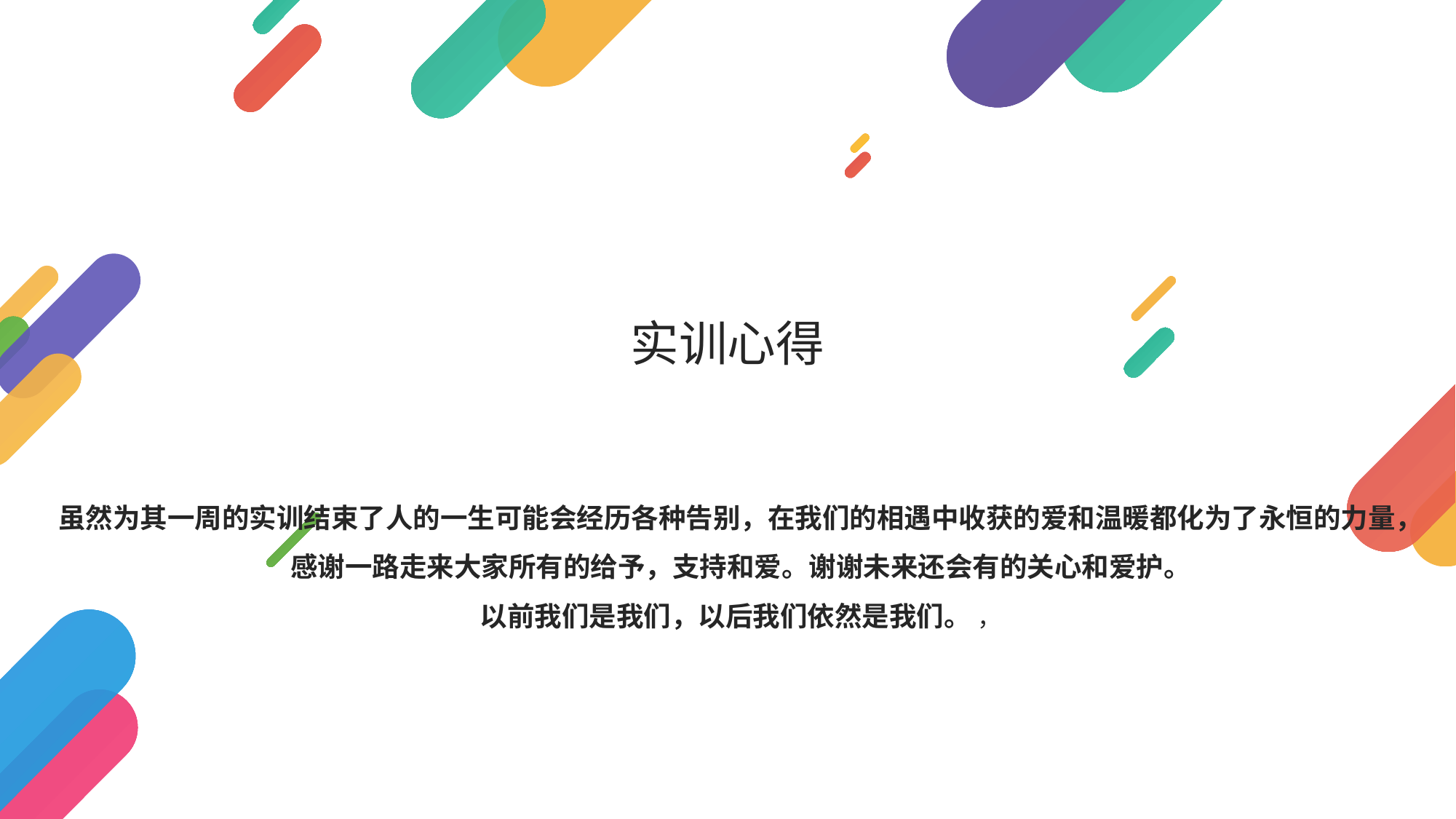

实训心得

虽然为其一周的实训结束了人的一生可能会经历各种告别，在我们的相遇中收获的爱和温暖都化为了永恒的力量，
感谢一路走来大家所有的给予，支持和爱。谢谢未来还会有的关心和爱护。
以前我们是我们，以后我们依然是我们。 ​，